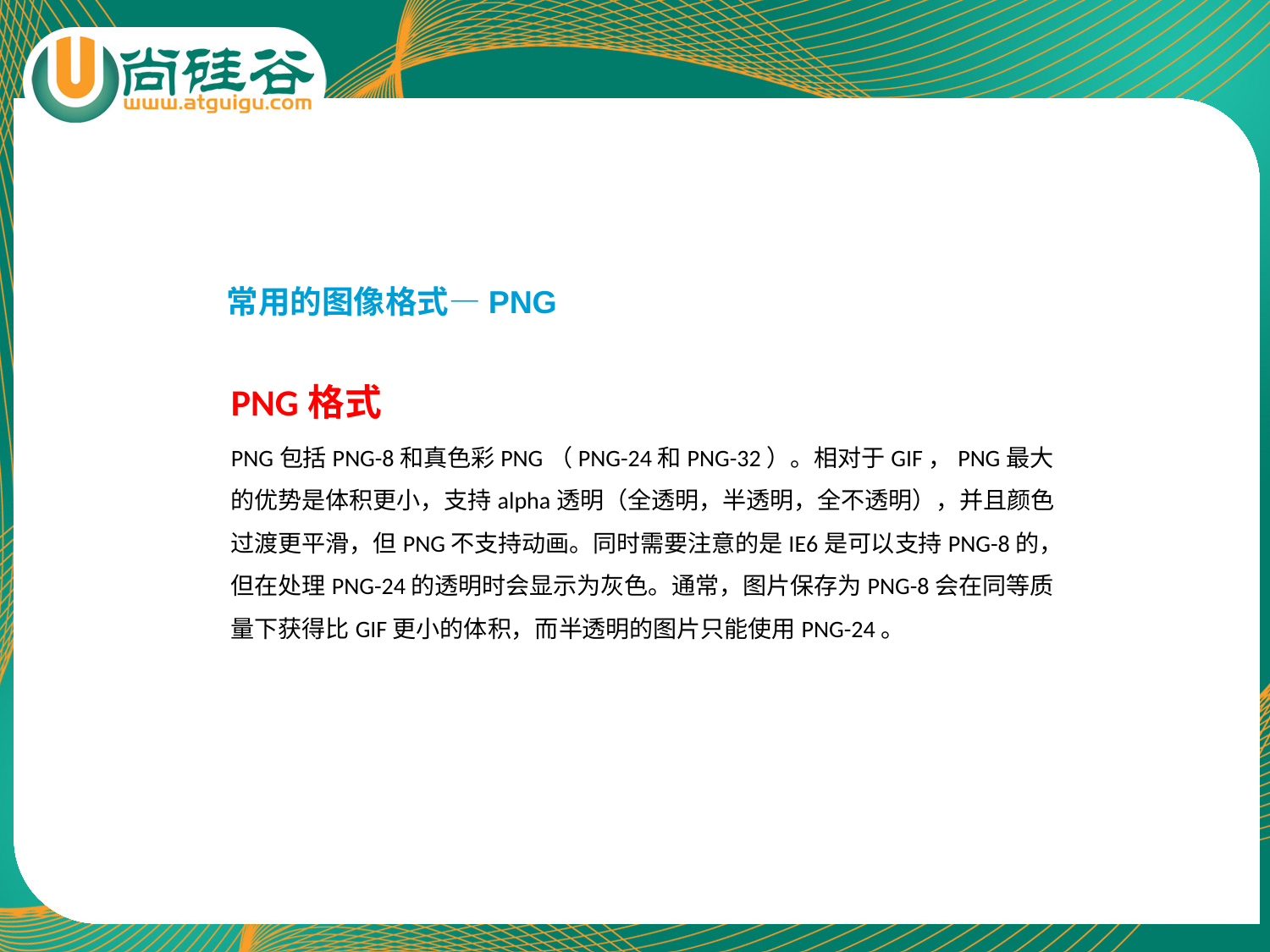

常用的图像格式—PNG
# PNG格式
PNG包括PNG-8和真色彩PNG（PNG-24和PNG-32）。相对于GIF，PNG最大的优势是体积更小，支持alpha透明（全透明，半透明，全不透明），并且颜色过渡更平滑，但PNG不支持动画。同时需要注意的是IE6是可以支持PNG-8的，但在处理PNG-24的透明时会显示为灰色。通常，图片保存为PNG-8会在同等质量下获得比GIF更小的体积，而半透明的图片只能使用PNG-24。